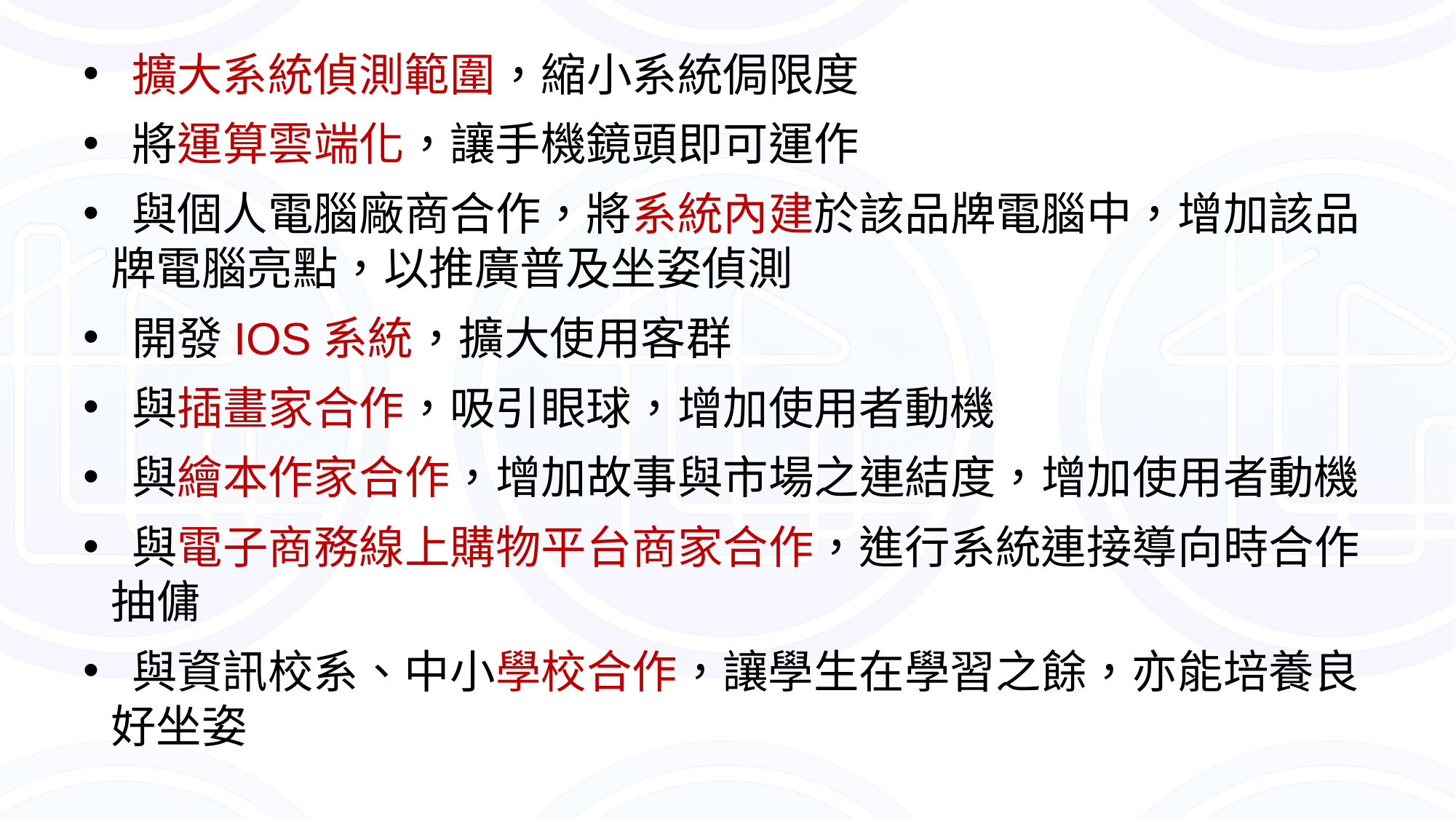

擴大系統偵測範圍，縮小系統侷限度
 將運算雲端化，讓手機鏡頭即可運作
 與個人電腦廠商合作，將系統內建於該品牌電腦中，增加該品牌電腦亮點，以推廣普及坐姿偵測
 開發IOS系統，擴大使用客群
 與插畫家合作，吸引眼球，增加使用者動機
 與繪本作家合作，增加故事與市場之連結度，增加使用者動機
 與電子商務線上購物平台商家合作，進行系統連接導向時合作抽傭
 與資訊校系、中小學校合作，讓學生在學習之餘，亦能培養良好坐姿